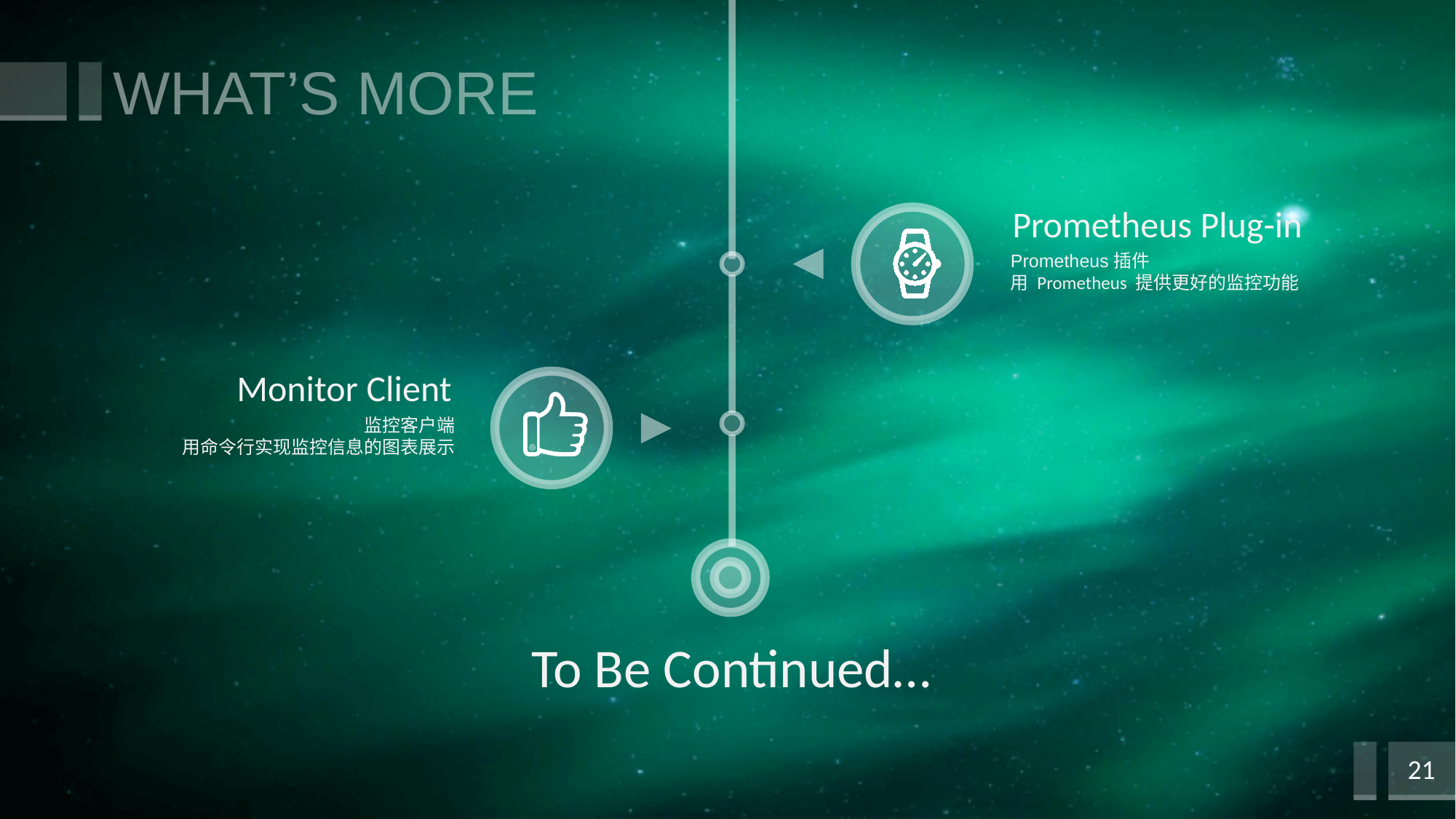

# WHAT’S MORE
Prometheus Plug-in

Prometheus插件
用 Prometheus 提供更好的监控功能

Monitor Client

监控客户端
用命令行实现监控信息的图表展示

To Be Continued…